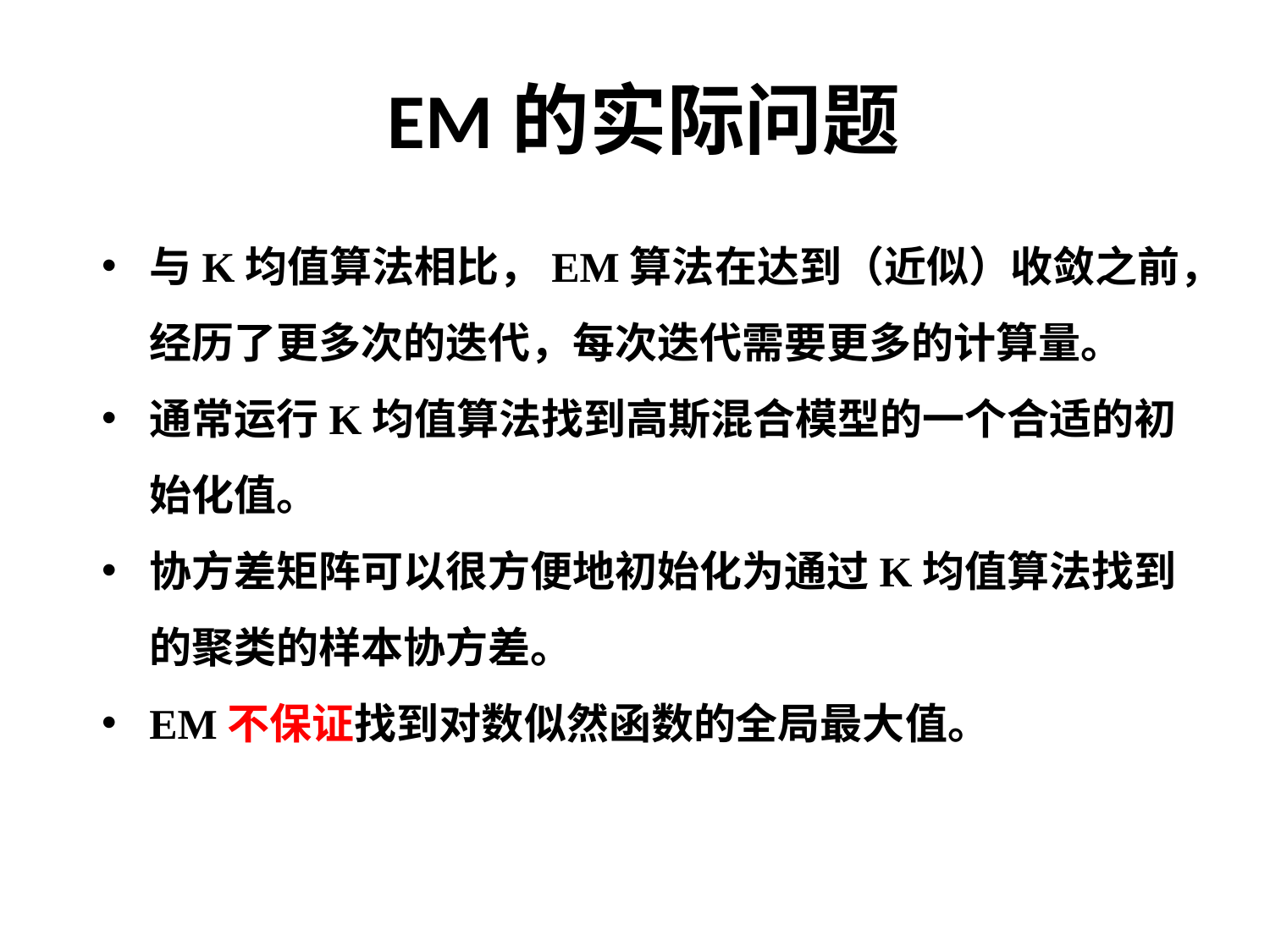

# EM的实际问题
与K均值算法相⽐，EM算法在达到（近似）收敛之前，经历了更多次的迭代，每次迭代需要更多的计算量。
通常运⾏K均值算法找到⾼斯混合模型的⼀个合适的初始化值。
协⽅差矩阵可以很⽅便地初始化为通过K均值算法找到的聚类的样本协⽅差。
EM不保证找到对数似然函数的全局最大值。
66